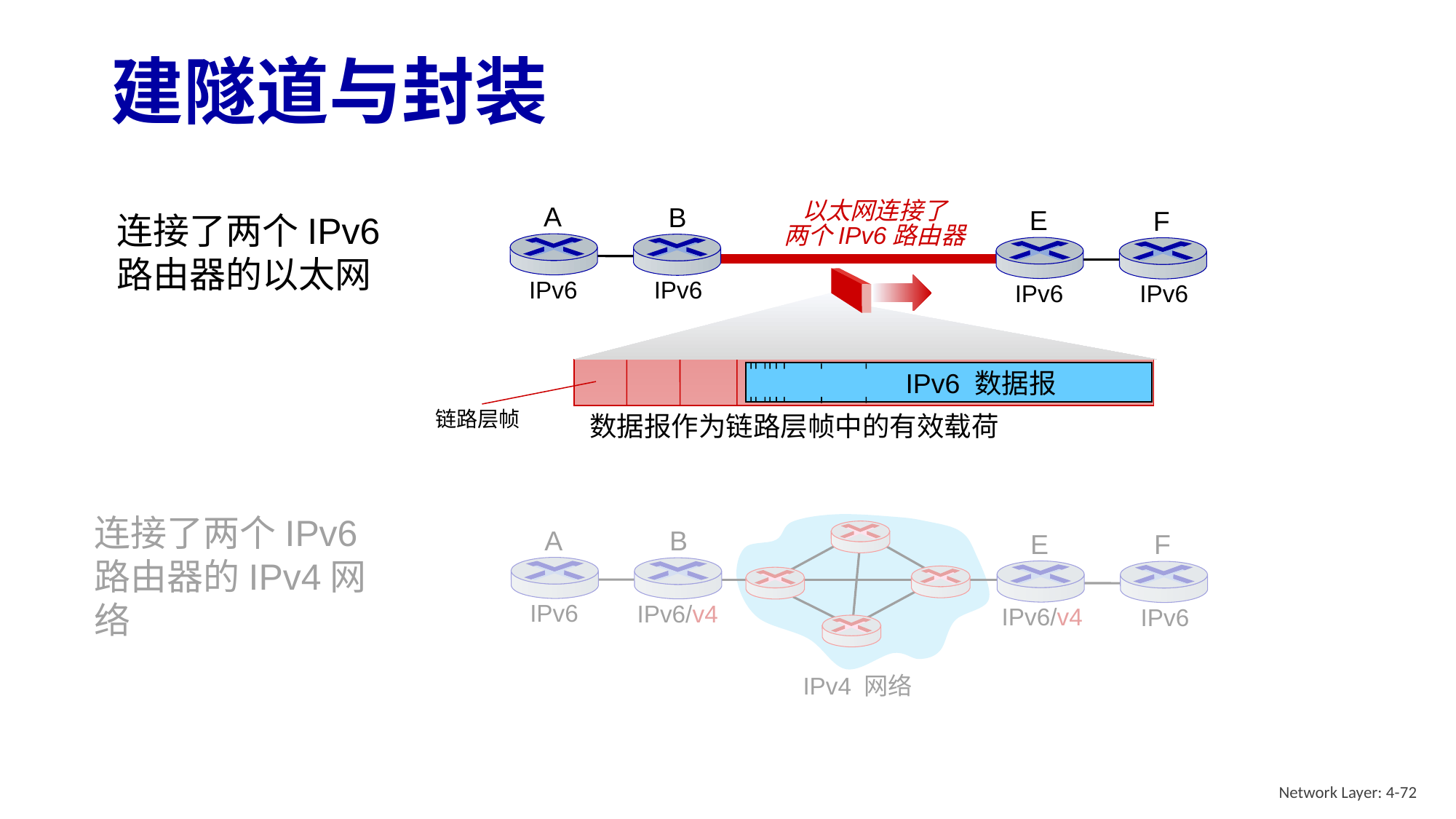

# 建隧道与封装
A
B

IPv6
IPv6
以太网连接了
两个IPv6路由器
E
F

IPv6
IPv6

连接了两个IPv6路由器的以太网

IPv6 数据报

链路层帧
数据报作为链路层帧中的有效载荷

连接了两个IPv6路由器的IPv4网络

A
B

IPv6
IPv6/v4
E
F

IPv6/v4
IPv6
IPv4 网络
Network Layer: 4-72